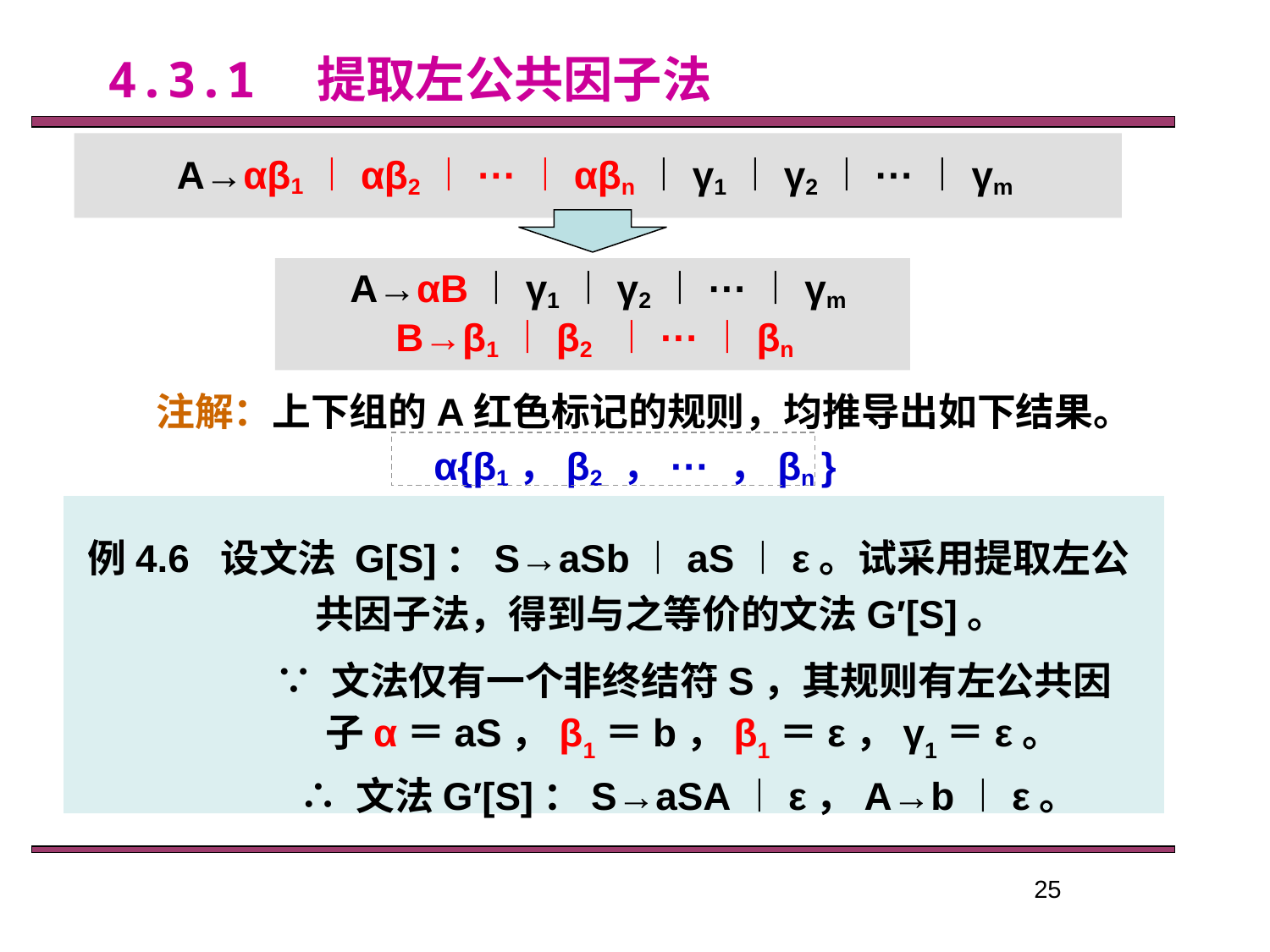

# 4.3.1　提取左公共因子法

A→αβ1︱αβ2︱···︱αβn︱γ1︱γ2︱···︱γm

A→αB︱γ1︱γ2︱···︱γm
B→β1︱β2 ︱···︱βn

 注解：上下组的A红色标记的规则，均推导出如下结果。
α{β1，β2 ，··· ，βn }

例4.6  设文法 G[S]：S→aSb︱aS︱ε。试采用提取左公共因子法，得到与之等价的文法G′[S]。
∵ 文法仅有一个非终结符S，其规则有左公共因子α＝aS，β1＝b，β1＝ε，γ1＝ε。
∴ 文法G′[S]：S→aSA︱ε，A→b︱ε。
25